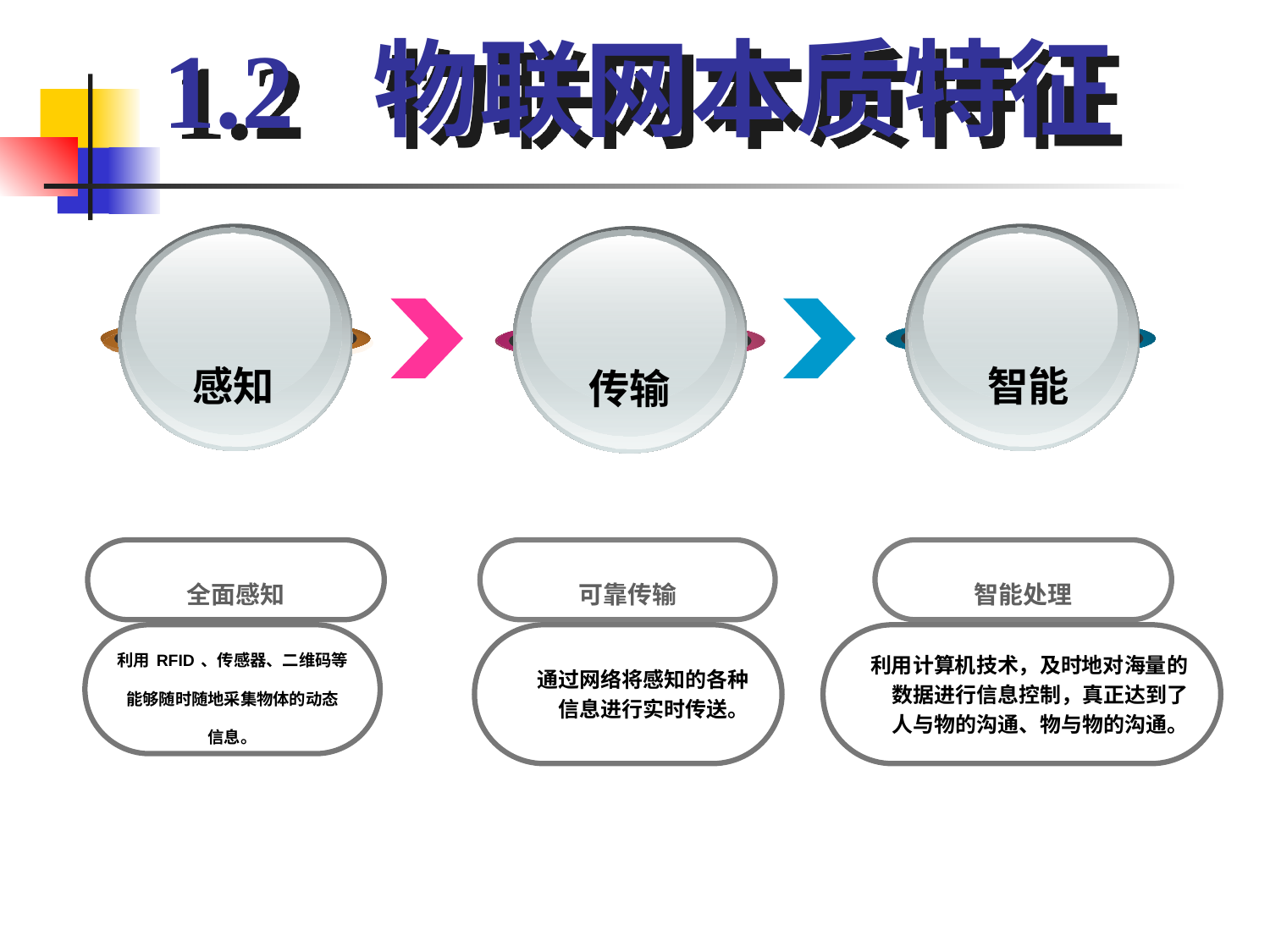

1.2  物联网本质特征

感知

智能

传输

全面感知
可靠传输
智能处理
利用RFID、传感器、二维码等
能够随时随地采集物体的动态
信息。
通过网络将感知的各种
信息进行实时传送。
利用计算机技术，及时地对海量的
数据进行信息控制，真正达到了
人与物的沟通、物与物的沟通。